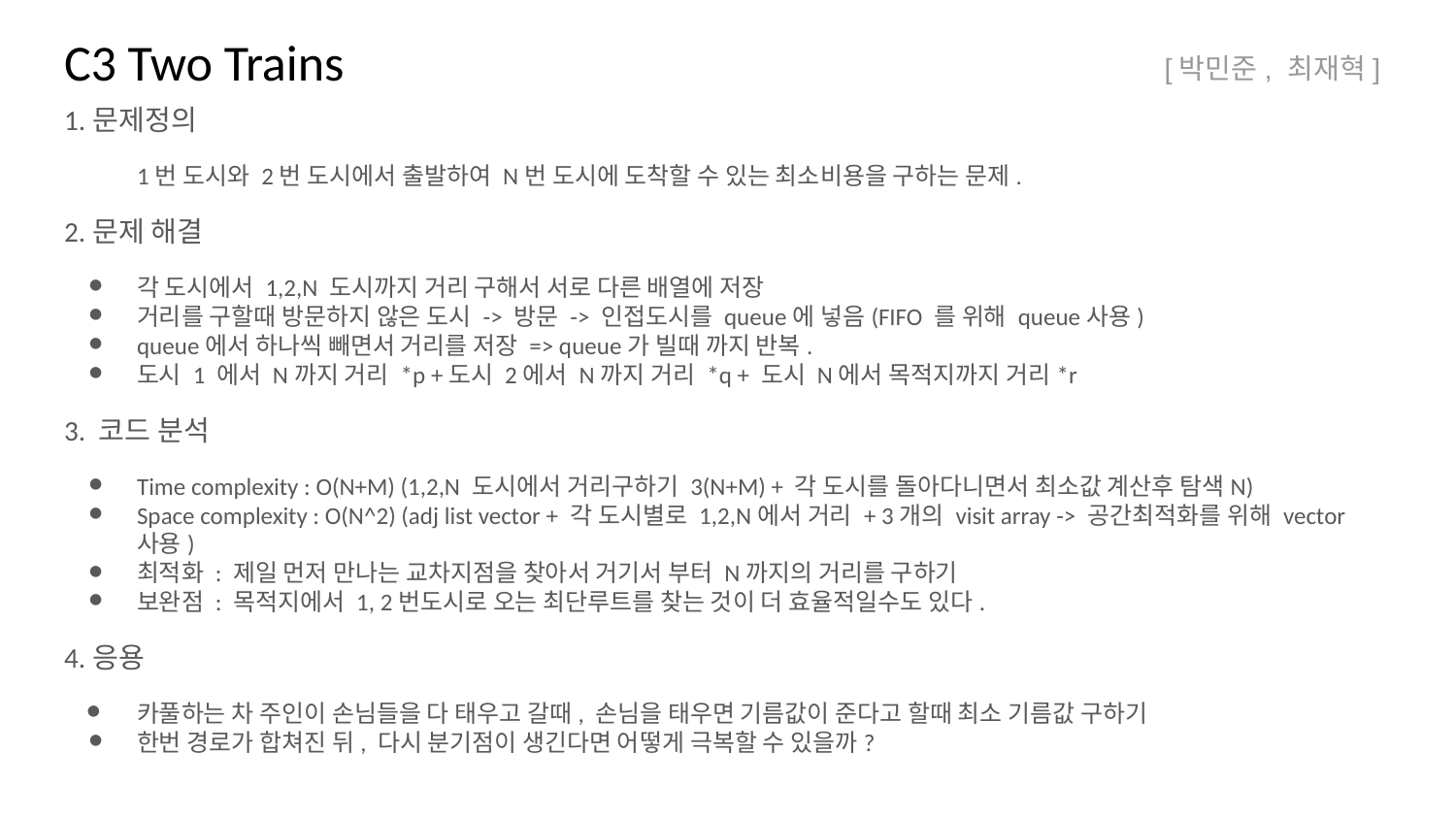

C3 Two Trains

[박민준, 최재혁]
1.문제정의
1번 도시와 2번 도시에서 출발하여 N번 도시에 도착할 수 있는 최소비용을 구하는 문제.
2.문제 해결
각 도시에서 1,2,N 도시까지 거리 구해서 서로 다른 배열에 저장
거리를 구할때 방문하지 않은 도시 -> 방문 -> 인접도시를 queue에 넣음(FIFO 를 위해 queue사용)
queue에서 하나씩 빼면서 거리를 저장 => queue가 빌때 까지 반복.
도시 1 에서 N까지 거리 *p +도시 2에서 N까지 거리 *q + 도시 N에서 목적지까지 거리*r
3. 코드 분석
Time complexity : O(N+M) (1,2,N 도시에서 거리구하기 3(N+M) + 각 도시를 돌아다니면서 최소값 계산후 탐색N)
Space complexity : O(N^2) (adj list vector + 각 도시별로 1,2,N에서 거리 + 3개의 visit array -> 공간최적화를 위해 vector사용)
최적화 : 제일 먼저 만나는 교차지점을 찾아서 거기서 부터 N까지의 거리를 구하기
보완점 : 목적지에서 1, 2번도시로 오는 최단루트를 찾는 것이 더 효율적일수도 있다.
4.응용
카풀하는 차 주인이 손님들을 다 태우고 갈때, 손님을 태우면 기름값이 준다고 할때 최소 기름값 구하기
한번 경로가 합쳐진 뒤, 다시 분기점이 생긴다면 어떻게 극복할 수 있을까?